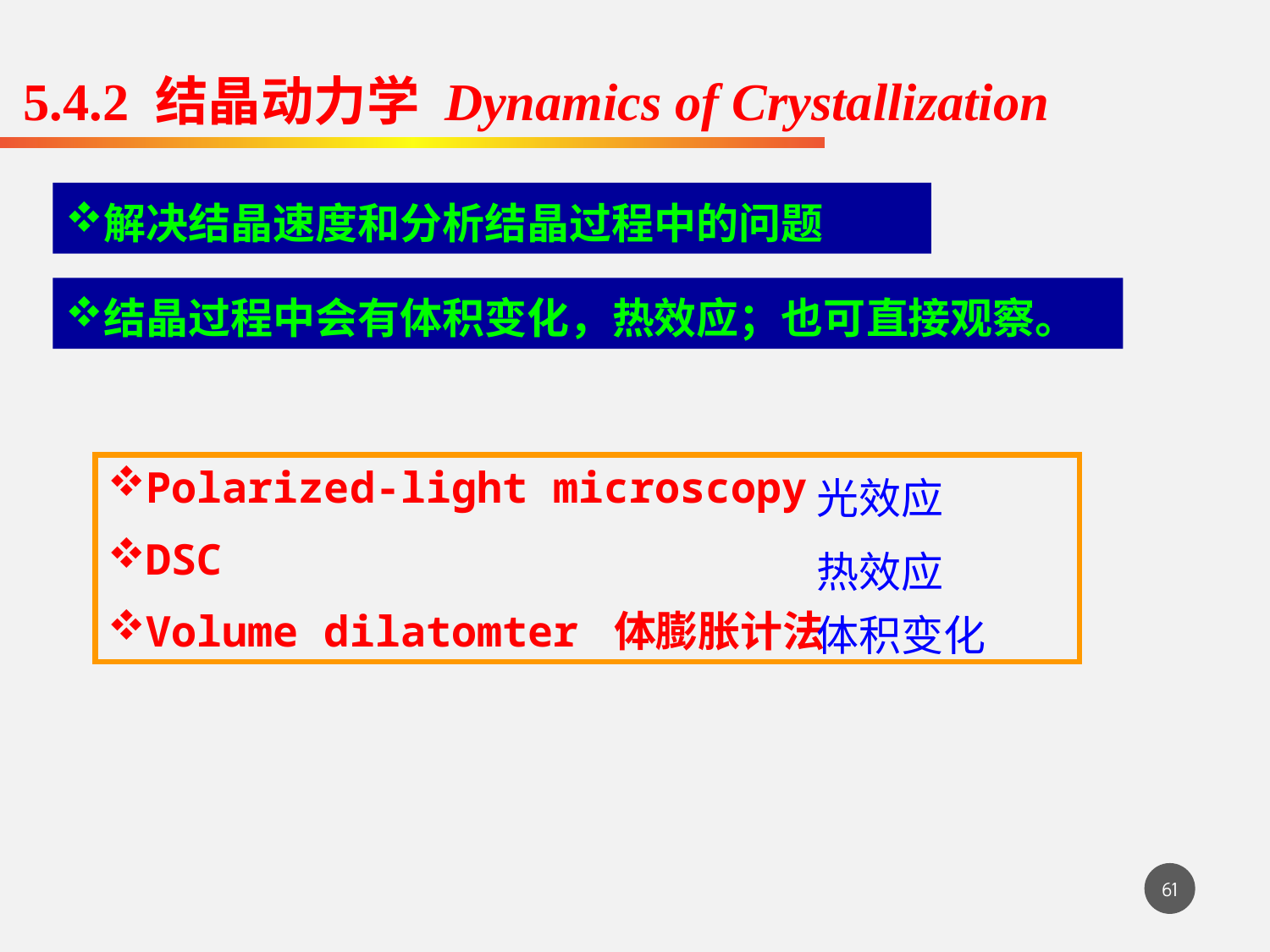

5.4.2 结晶动力学 Dynamics of Crystallization
解决结晶速度和分析结晶过程中的问题
结晶过程中会有体积变化，热效应；也可直接观察。
Polarized-light microscopy
DSC
Volume dilatomter 体膨胀计法
光效应
热效应
体积变化
61